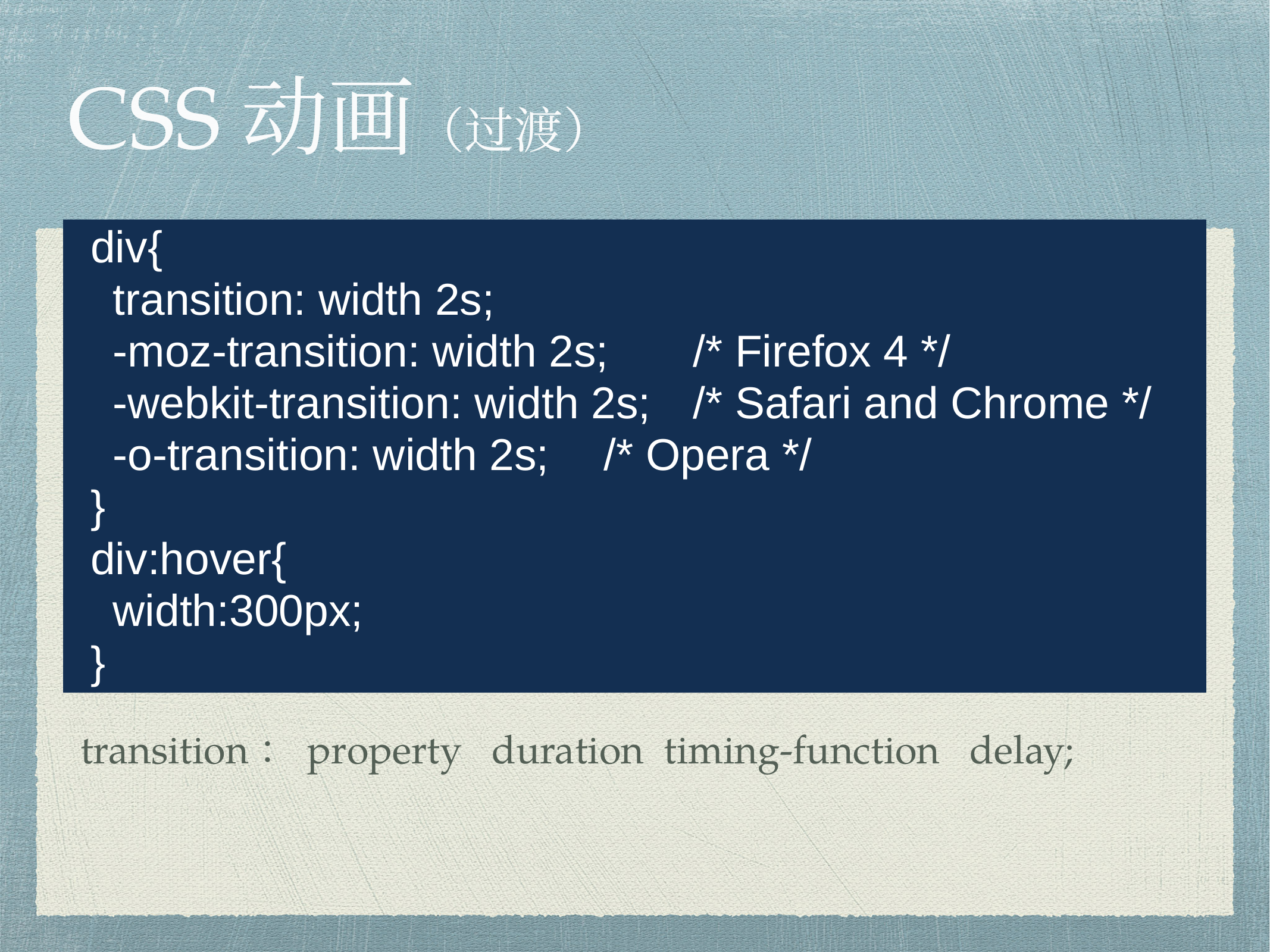

# CSS动画（过渡）
div{
transition: width 2s;
-moz-transition: width 2s;	/* Firefox 4 */
-webkit-transition: width 2s;	/* Safari and Chrome */
-o-transition: width 2s;	/* Opera */
}
div:hover{
width:300px;
}
transition：property   duration  timing-function   delay;